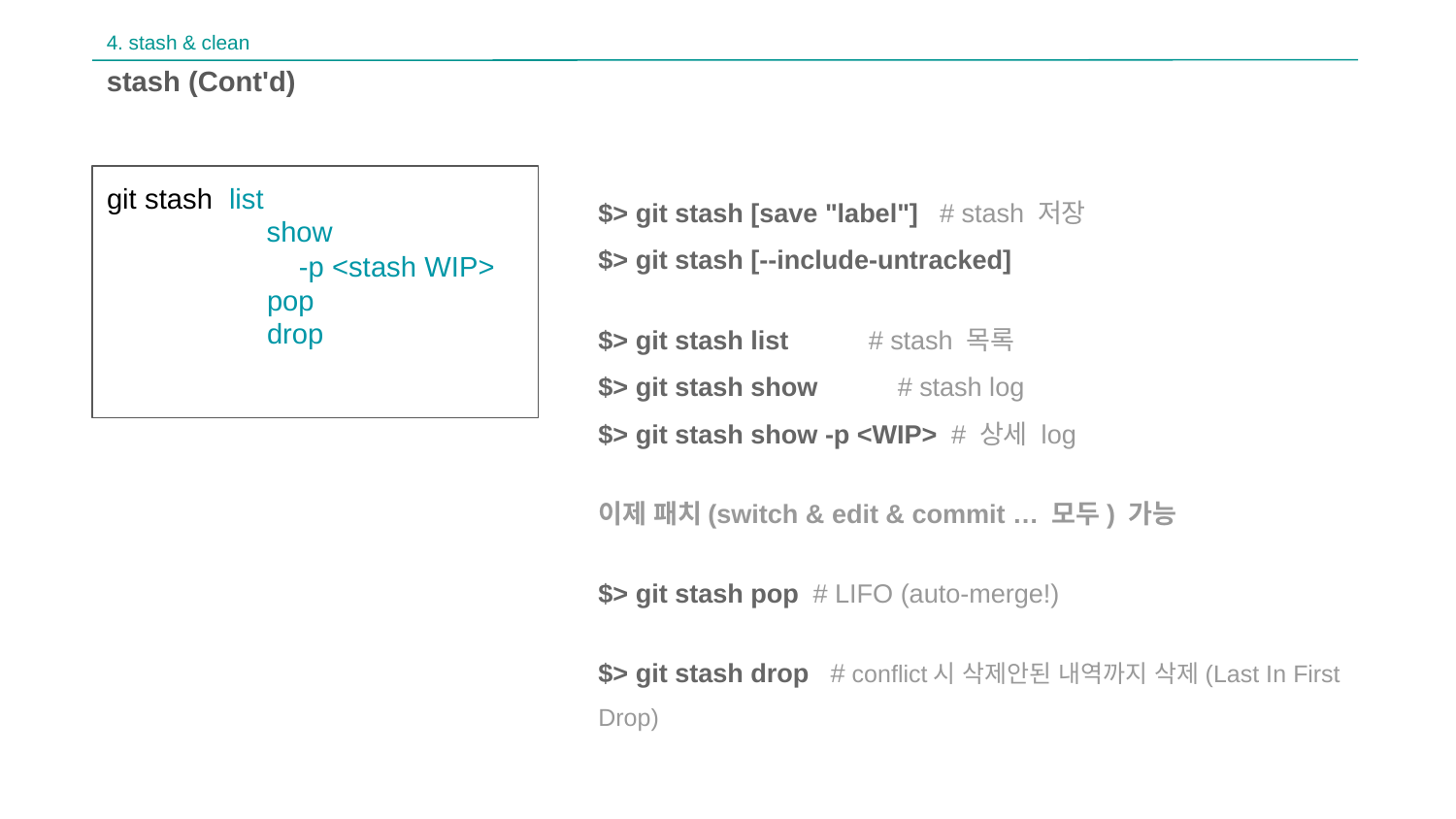

4. stash & clean
stash (Cont'd)

git stash  list
                    show
                        -p <stash WIP>
                    pop
                    drop

$> git stash [save "label"]   # stash 저장
$> git stash [--include-untracked]
$> git stash list           # stash 목록
$> git stash show           # stash log
$> git stash show -p <WIP>  # 상세 log
이제 패치(switch & edit & commit … 모두) 가능
$> git stash pop  # LIFO (auto-merge!)
$> git stash drop   # conflict시 삭제안된 내역까지 삭제(Last In First Drop)